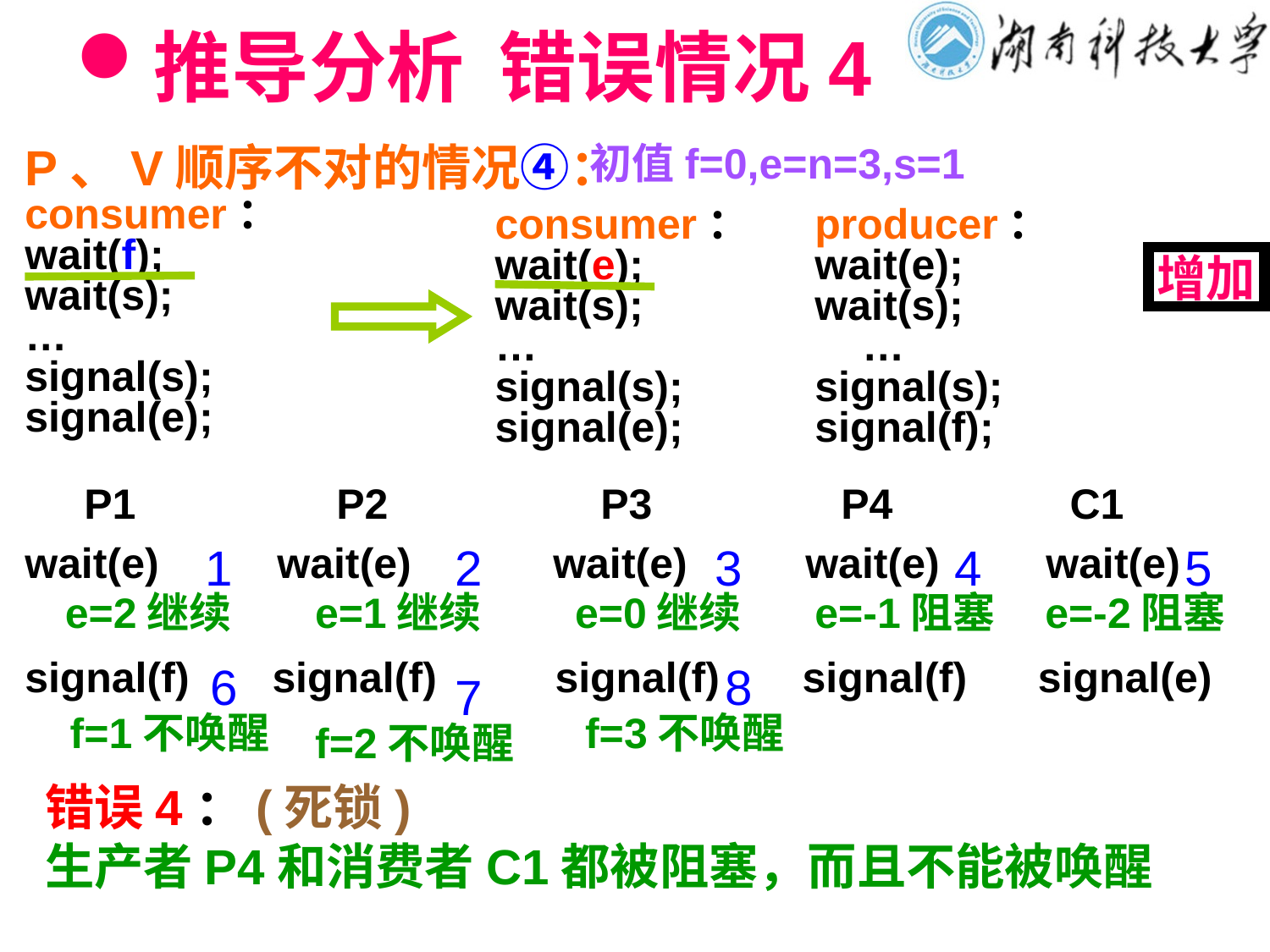

# 推导分析  错误情况4
P、V顺序不对的情况④：
初值f=0,e=n=3,s=1
consumer：
wait(f);
wait(s);           …
signal(s);
signal(e);
consumer：
wait(e);
wait(s);           …
signal(s);
signal(e);
producer：
wait(e);
wait(s);
    …
signal(s);
signal(f);
增加

     P1                 P2                  P3                P4               C1
wait(e)          wait(e)            wait(e)          wait(e)         wait(e)
signal(f)       signal(f)          signal(f)       signal(f)      signal(e)
1
e=2继续
2
e=1继续
3
e=0继续
4
e=-1阻塞
5
e=-2阻塞
6
f=1不唤醒
8
f=3不唤醒
7
f=2不唤醒
错误4：(死锁)
生产者P4和消费者C1都被阻塞，而且不能被唤醒